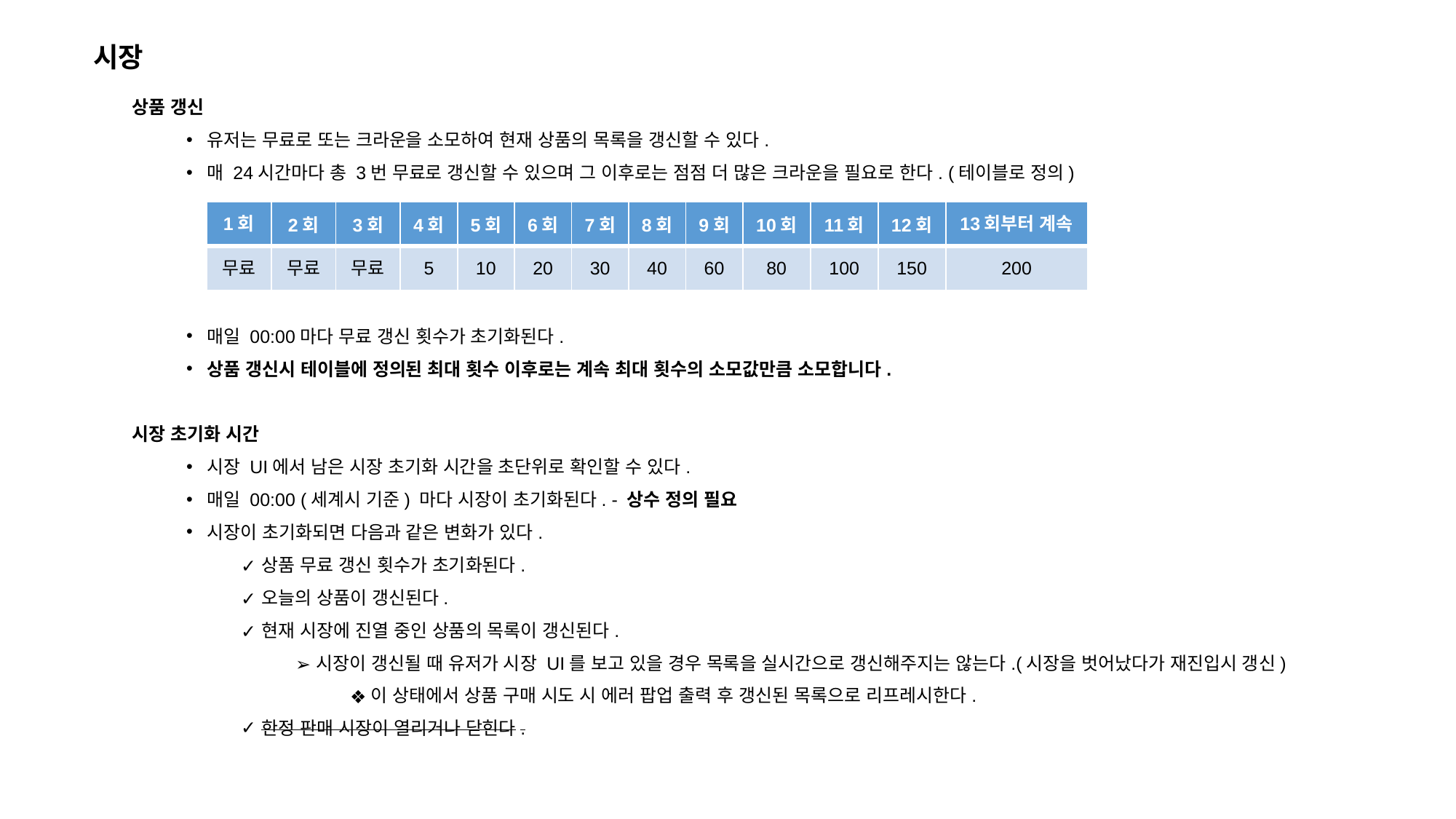

시장
상품 갱신
유저는 무료로 또는 크라운을 소모하여 현재 상품의 목록을 갱신할 수 있다.
매 24시간마다 총 3번 무료로 갱신할 수 있으며 그 이후로는 점점 더 많은 크라운을 필요로 한다. (테이블로 정의)

매일 00:00마다 무료 갱신 횟수가 초기화된다.
상품 갱신시 테이블에 정의된 최대 횟수 이후로는 계속 최대 횟수의 소모값만큼 소모합니다.

시장 초기화 시간
시장 UI에서 남은 시장 초기화 시간을 초단위로 확인할 수 있다.
매일 00:00 (세계시 기준) 마다 시장이 초기화된다. - 상수 정의 필요
시장이 초기화되면 다음과 같은 변화가 있다.
상품 무료 갱신 횟수가 초기화된다.
오늘의 상품이 갱신된다.
현재 시장에 진열 중인 상품의 목록이 갱신된다.
시장이 갱신될 때 유저가 시장 UI를 보고 있을 경우 목록을 실시간으로 갱신해주지는 않는다.(시장을 벗어났다가 재진입시 갱신)
이 상태에서 상품 구매 시도 시 에러 팝업 출력 후 갱신된 목록으로 리프레시한다.
한정 판매 시장이 열리거나 닫힌다.

| 1회 | 2회 | 3회 | 4회 | 5회 | 6회 | 7회 | 8회 | 9회 | 10회 | 11회 | 12회 | 13회부터 계속 |
| --- | --- | --- | --- | --- | --- | --- | --- | --- | --- | --- | --- | --- |
| 무료 | 무료 | 무료 | 5 | 10 | 20 | 30 | 40 | 60 | 80 | 100 | 150 | 200 |